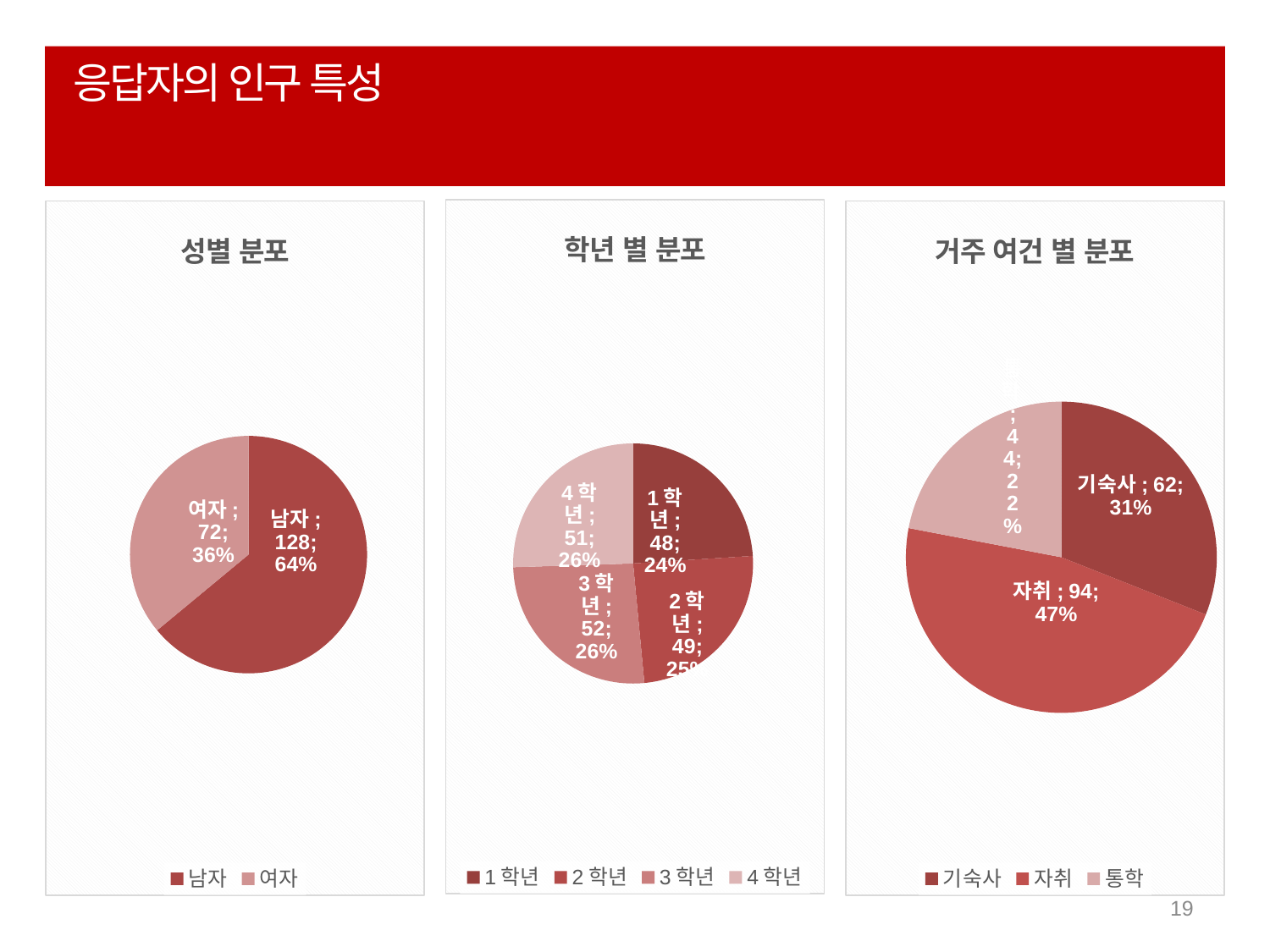

# 응답자의 인구 특성

### Chart: 학년 별 분포

| Category | 빈도 | 백분율 |
|---|---|---|
| 1학년 | 48.0 | 24.0 |
| 2학년 | 49.0 | 24.5 |
| 3학년 | 52.0 | 26.0 |
| 4학년 | 51.0 | 25.5 |

### Chart: 거주 여건 별 분포

| Category | 빈도 | 백분율 |
|---|---|---|
| 기숙사 | 62.0 | 31.0 |
| 자취 | 94.0 | 47.0 |
| 통학 | 44.0 | 22.0 |

### Chart: 성별 분포

| Category | 빈도 | 백분율 |
|---|---|---|
| 남자 | 128.0 | 64.0 |
| 여자 | 72.0 | 36.0 |
19